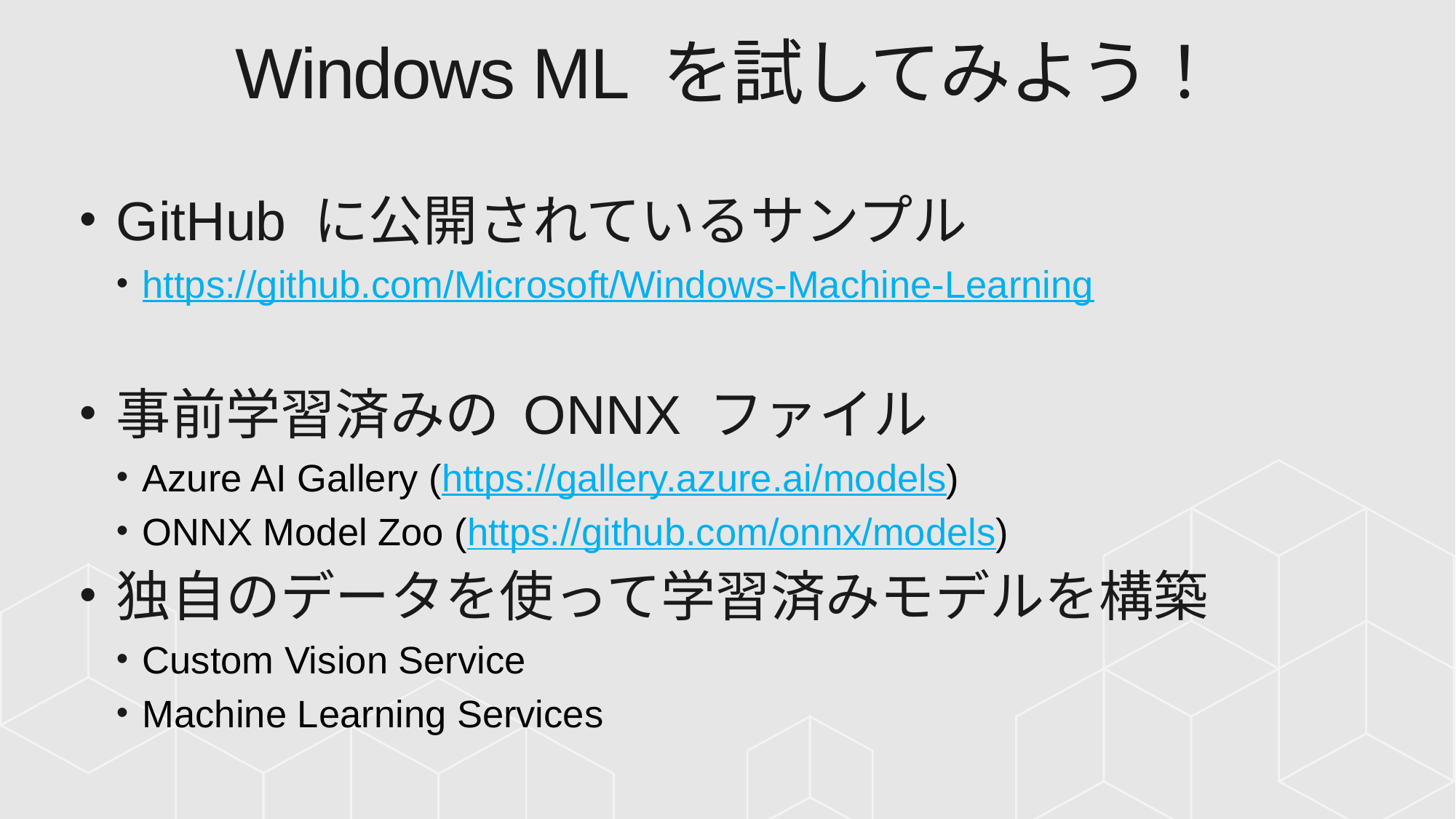

# Windows ML を試してみよう！
GitHub に公開されているサンプル
https://github.com/Microsoft/Windows-Machine-Learning

事前学習済みの ONNX ファイル
Azure AI Gallery (https://gallery.azure.ai/models)
ONNX Model Zoo (https://github.com/onnx/models)
独自のデータを使って学習済みモデルを構築
Custom Vision Service
Machine Learning Services